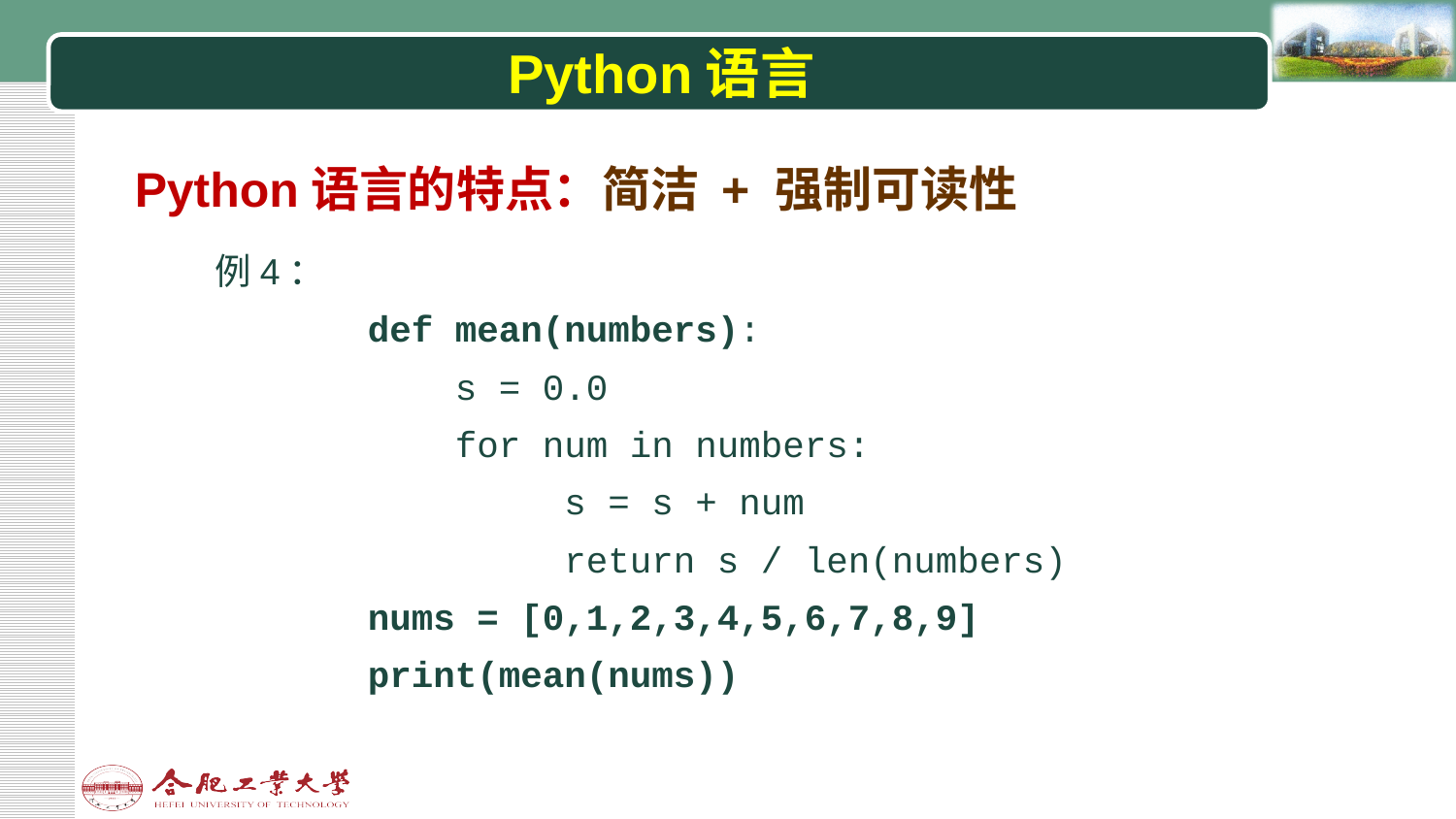

# Python语言
Python语言的特点：简洁 + 强制可读性
例4：
       def mean(numbers):
           s = 0.0
           for num in numbers:
                s = s + num
                return s / len(numbers)
       nums = [0,1,2,3,4,5,6,7,8,9]
       print(mean(nums))